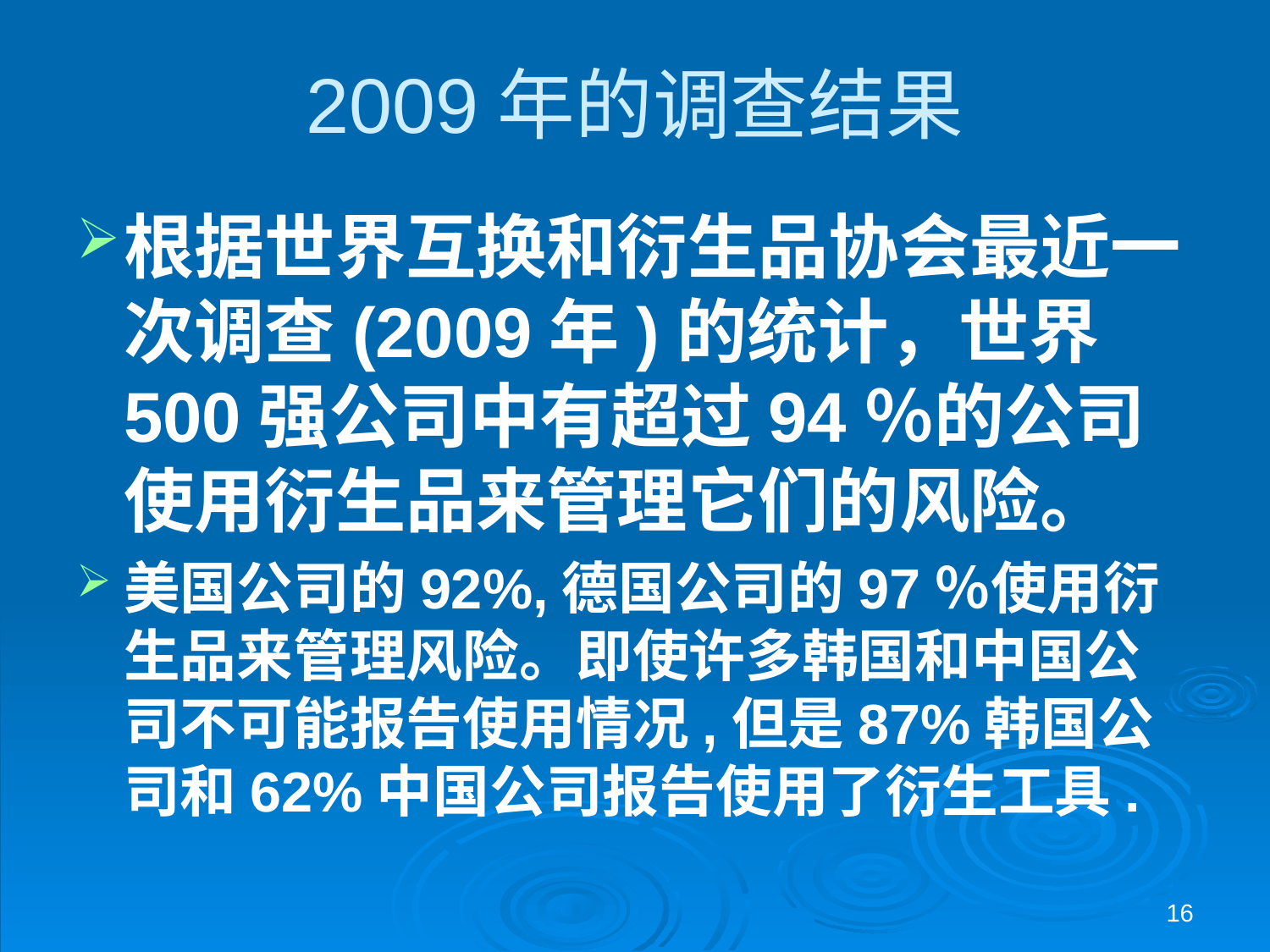

# 2009年的调查结果
根据世界互换和衍生品协会最近一次调查(2009年)的统计，世界500强公司中有超过94％的公司使用衍生品来管理它们的风险。
美国公司的92%,德国公司的97％使用衍生品来管理风险。即使许多韩国和中国公司不可能报告使用情况,但是87%韩国公司和62%中国公司报告使用了衍生工具.
16